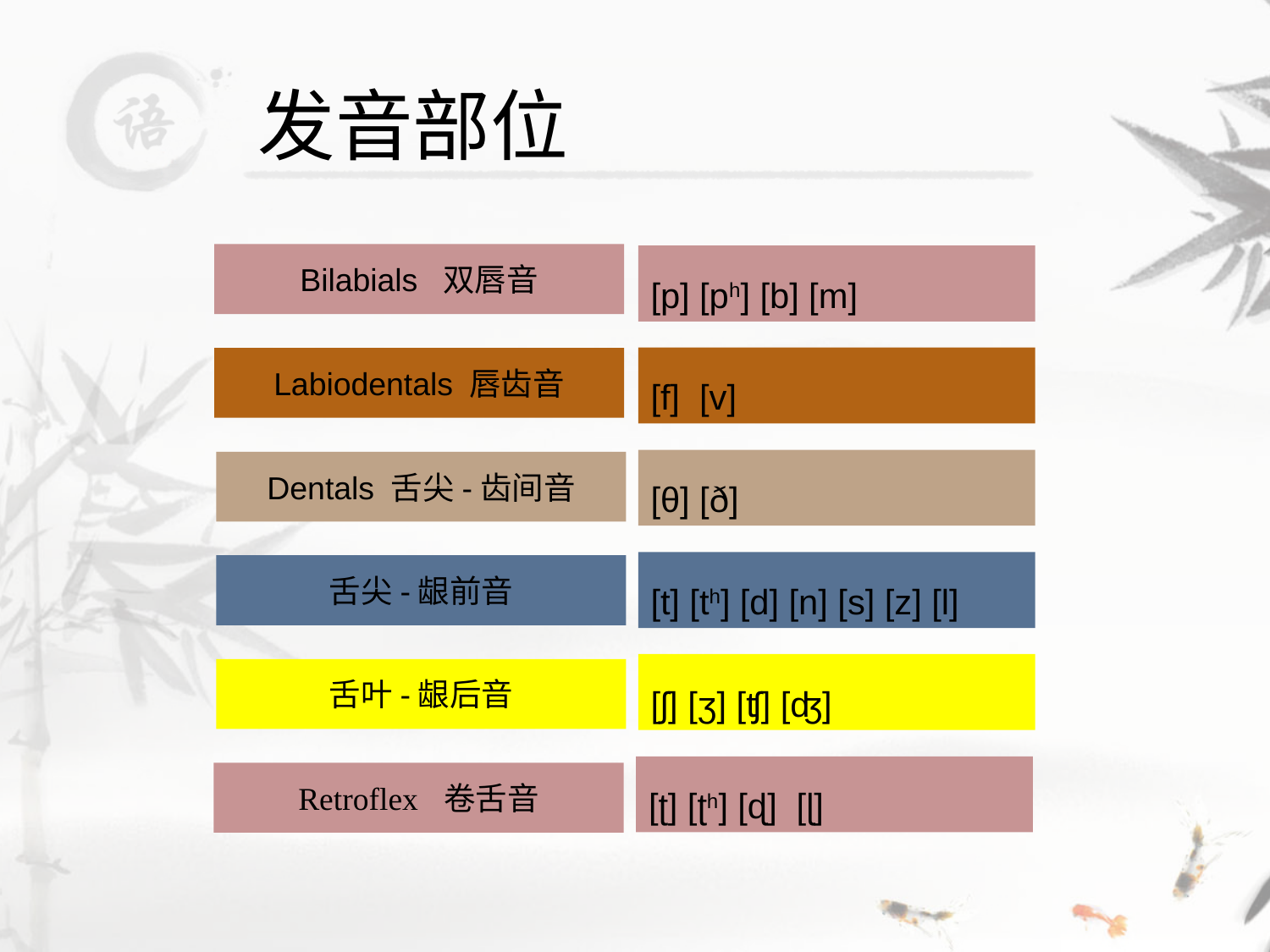

# 发音部位
Bilabials  双唇音
[p] [ph] [b] [m]
[f]  [v]
Labiodentals 唇齿音
[θ] [ð]
Dentals 舌尖-齿间音
[t] [th] [d] [n] [s] [z] [l]
舌尖-龈前音
[ʃ] [ӡ] [ʧ] [ʤ]
舌叶-龈后音
[ʈ] [ʈh] [ɖ]  [ɭ]
Retroflex  卷舌音